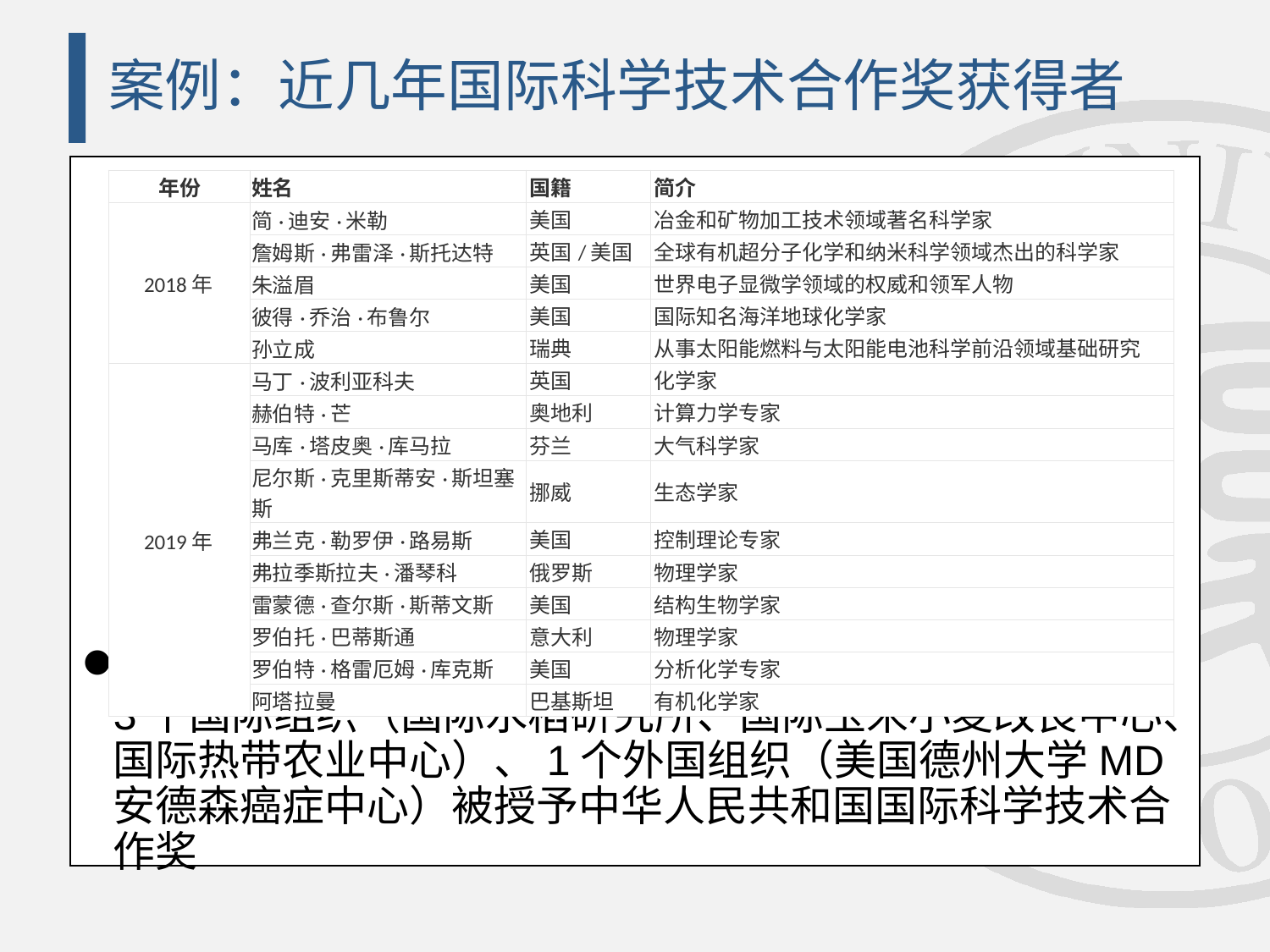

# 案例：近几年国际科学技术合作奖获得者

| 年份 | 姓名 | 国籍 | 简介 |
| --- | --- | --- | --- |
| 2018年 | 简·迪安·米勒 | 美国 | 冶金和矿物加工技术领域著名科学家 |
|  | 詹姆斯·弗雷泽·斯托达特 | 英国/美国 | 全球有机超分子化学和纳米科学领域杰出的科学家 |
|  | 朱溢眉 | 美国 | 世界电子显微学领域的权威和领军人物 |
|  | 彼得·乔治·布鲁尔 | 美国 | 国际知名海洋地球化学家 |
|  | 孙立成 | 瑞典 | 从事太阳能燃料与太阳能电池科学前沿领域基础研究 |
| 2019年 | 马丁·波利亚科夫 | 英国 | 化学家 |
|  | 赫伯特·芒 | 奥地利 | 计算力学专家 |
|  | 马库·塔皮奥·库马拉 | 芬兰 | 大气科学家 |
|  | 尼尔斯·克里斯蒂安·斯坦塞斯 | 挪威 | 生态学家 |
|  | 弗兰克·勒罗伊·路易斯 | 美国 | 控制理论专家 |
|  | 弗拉季斯拉夫·潘琴科 | 俄罗斯 | 物理学家 |
|  | 雷蒙德·查尔斯·斯蒂文斯 | 美国 | 结构生物学家 |
|  | 罗伯托·巴蒂斯通 | 意大利 | 物理学家 |
|  | 罗伯特·格雷厄姆·库克斯 | 美国 | 分析化学专家 |
|  | 阿塔拉曼 | 巴基斯坦 | 有机化学家 |
1995年至2020年，共有24个国家的136位外籍专家和3个国际组织（国际水稻研究所、国际玉米小麦改良中心、国际热带农业中心）、1个外国组织（美国德州大学MD安德森癌症中心）被授予中华人民共和国国际科学技术合作奖